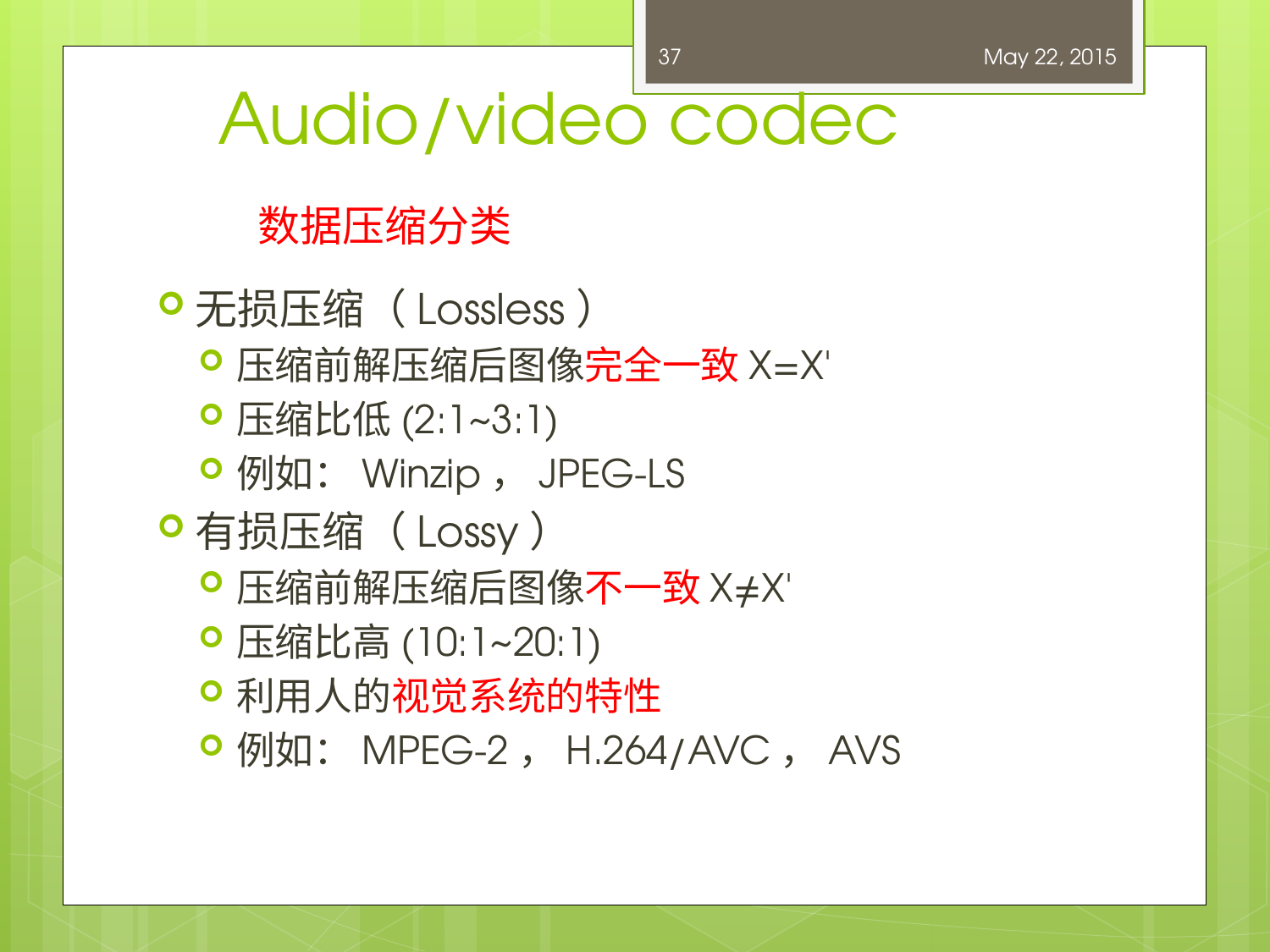

37
May 22, 2015
# Audio/video codec
数据压缩分类
无损压缩（Lossless）
压缩前解压缩后图像完全一致X=X'
压缩比低(2:1~3:1)
例如：Winzip，JPEG-LS
有损压缩（Lossy）
压缩前解压缩后图像不一致X≠X'
压缩比高(10:1~20:1)
利用人的视觉系统的特性
例如：MPEG-2，H.264/AVC，AVS